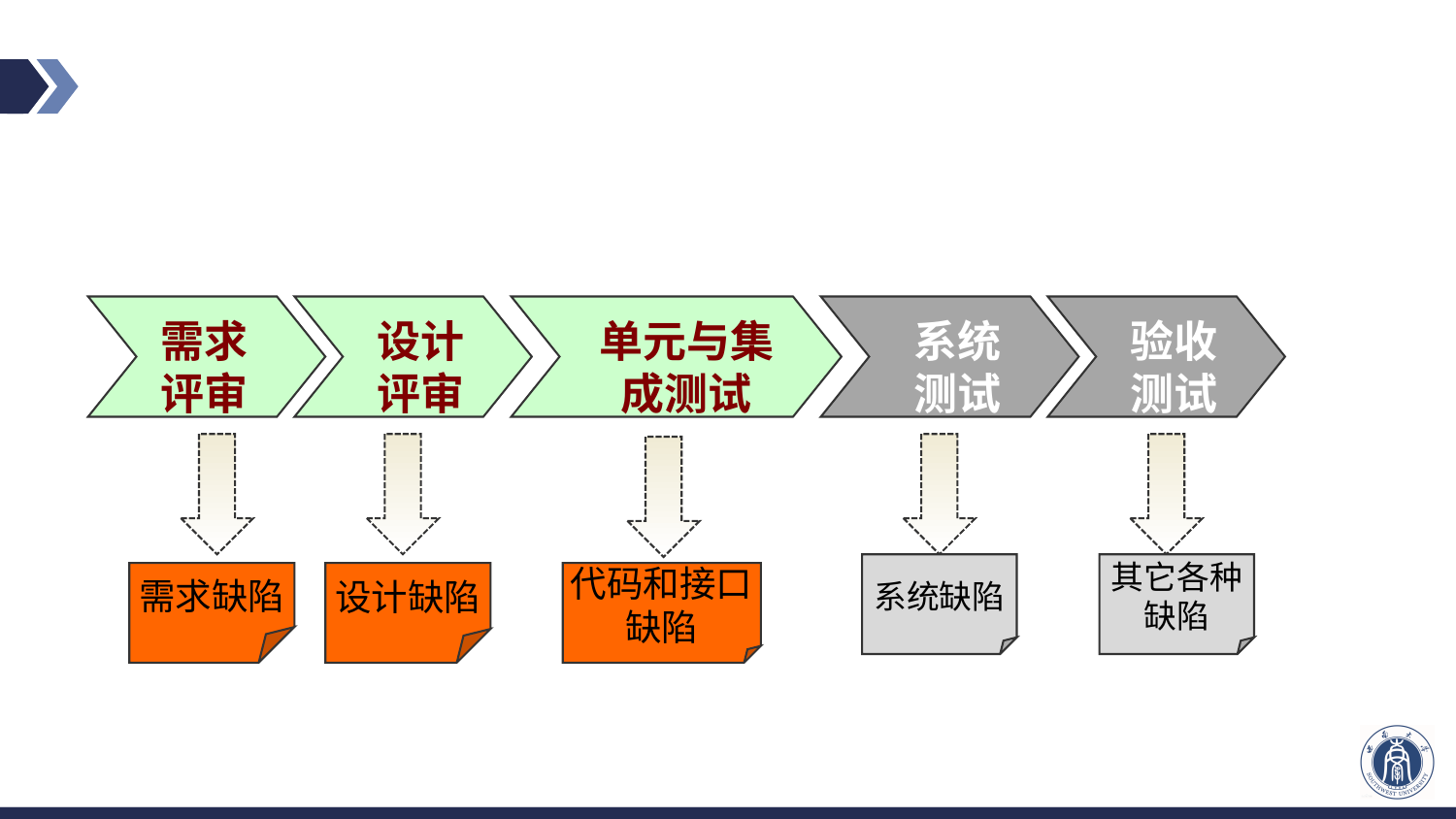

#

需求评审
设计评审
单元与集成测试
系统测试
验收测试

系统缺陷
其它各种
缺陷
需求缺陷
设计缺陷
代码和接口
缺陷